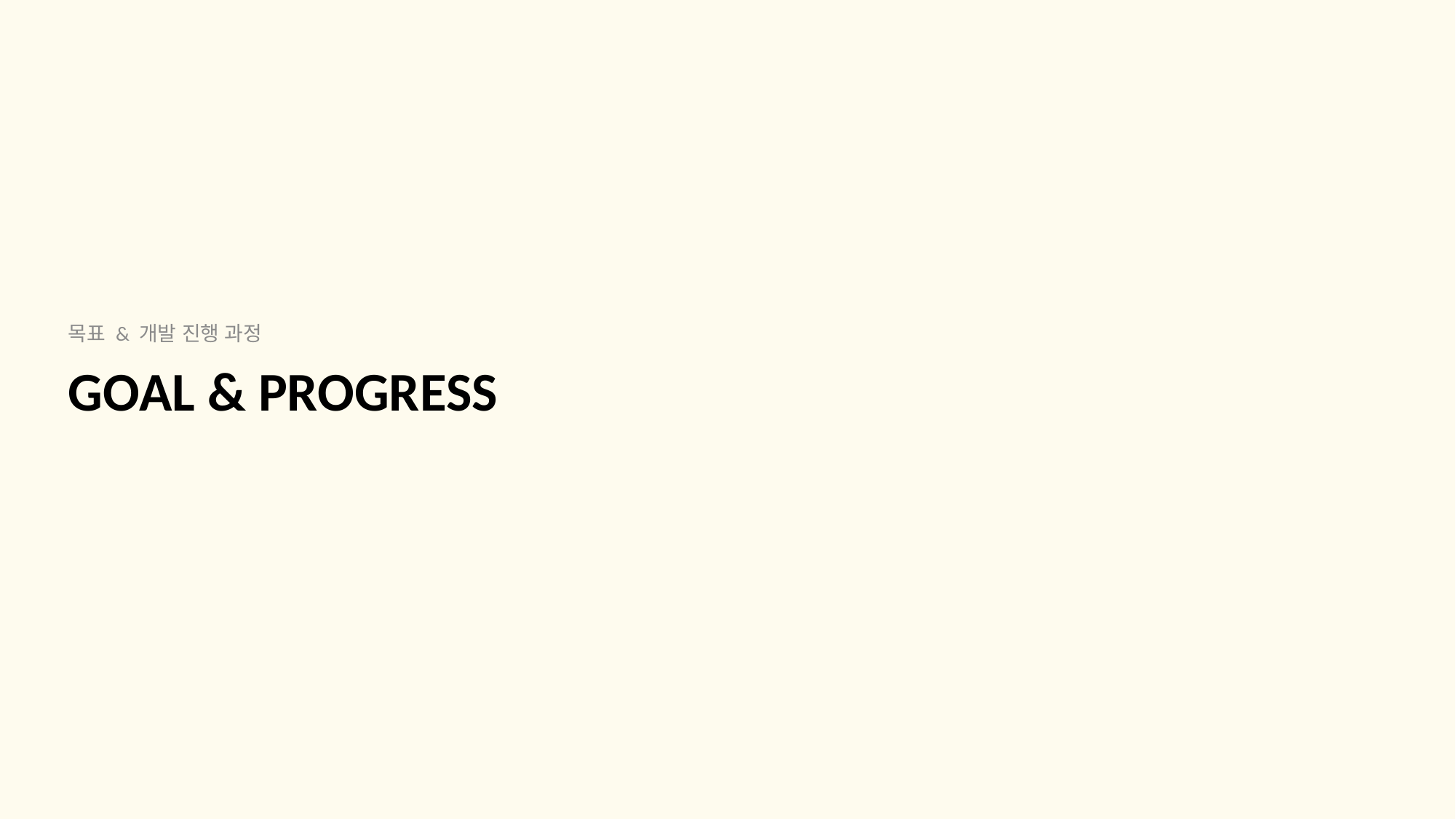

목표 & 개발 진행 과정
# Goal & progress